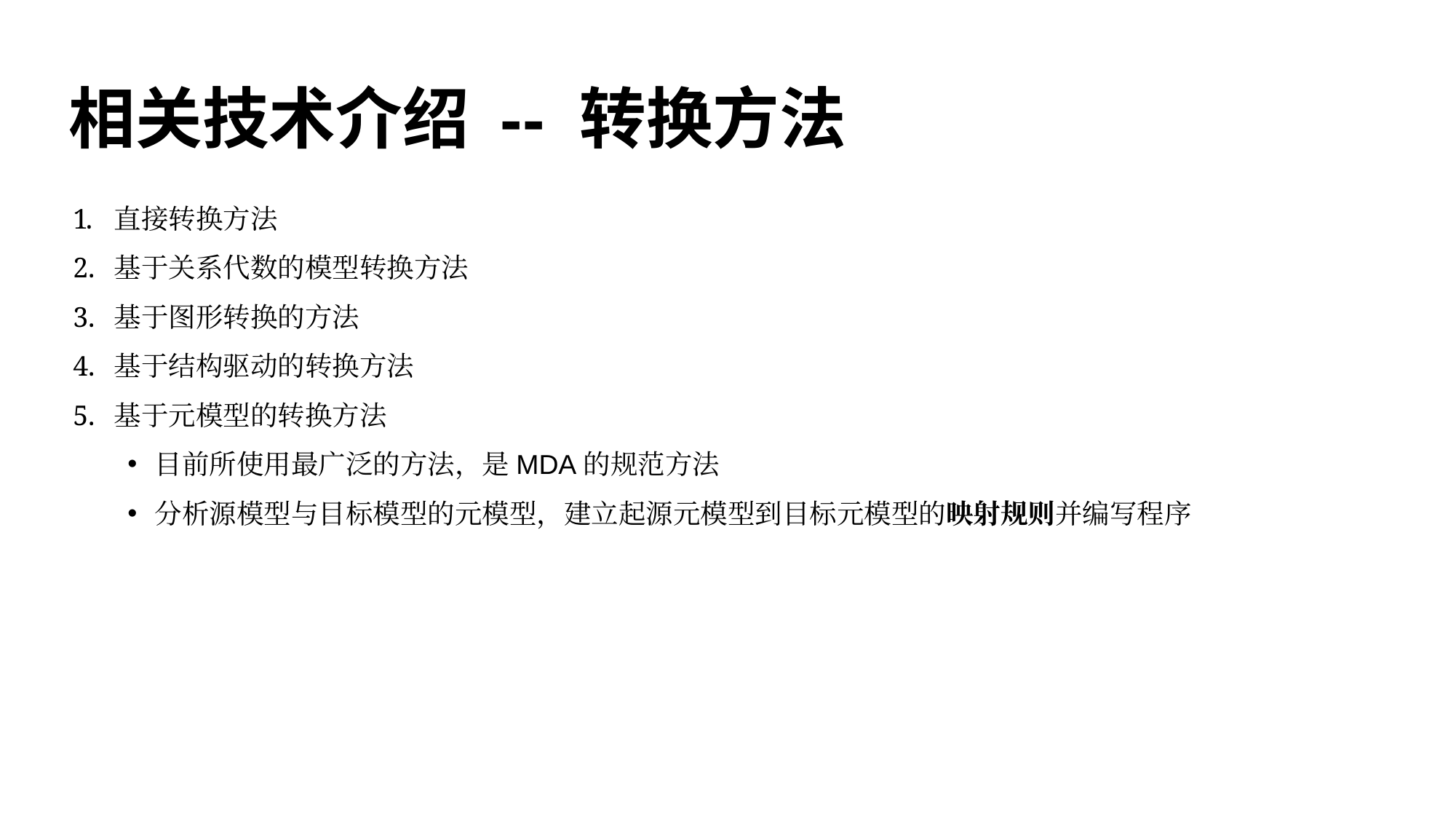

# 相关技术介绍 -- 转换方法
直接转换方法
基于关系代数的模型转换方法
基于图形转换的方法
基于结构驱动的转换方法
基于元模型的转换方法
目前所使用最广泛的方法，是MDA的规范方法
分析源模型与目标模型的元模型，建立起源元模型到目标元模型的映射规则并编写程序